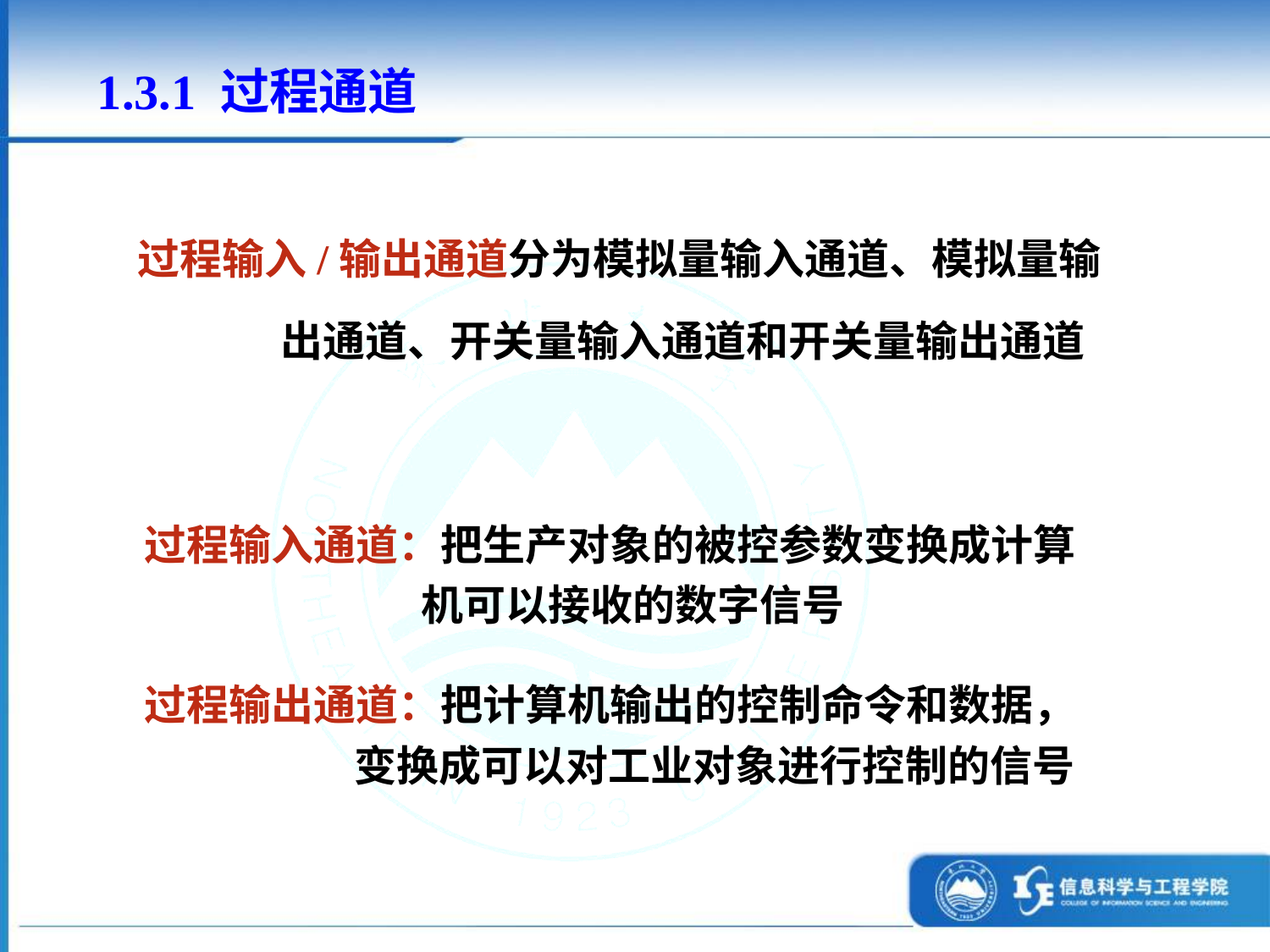

1.3.1 过程通道
过程输入/输出通道分为模拟量输入通道、模拟量输
              出通道、开关量输入通道和开关量输出通道
过程输入通道：把生产对象的被控参数变换成计算
                            机可以接收的数字信号
过程输出通道：把计算机输出的控制命令和数据，
                     变换成可以对工业对象进行控制的信号